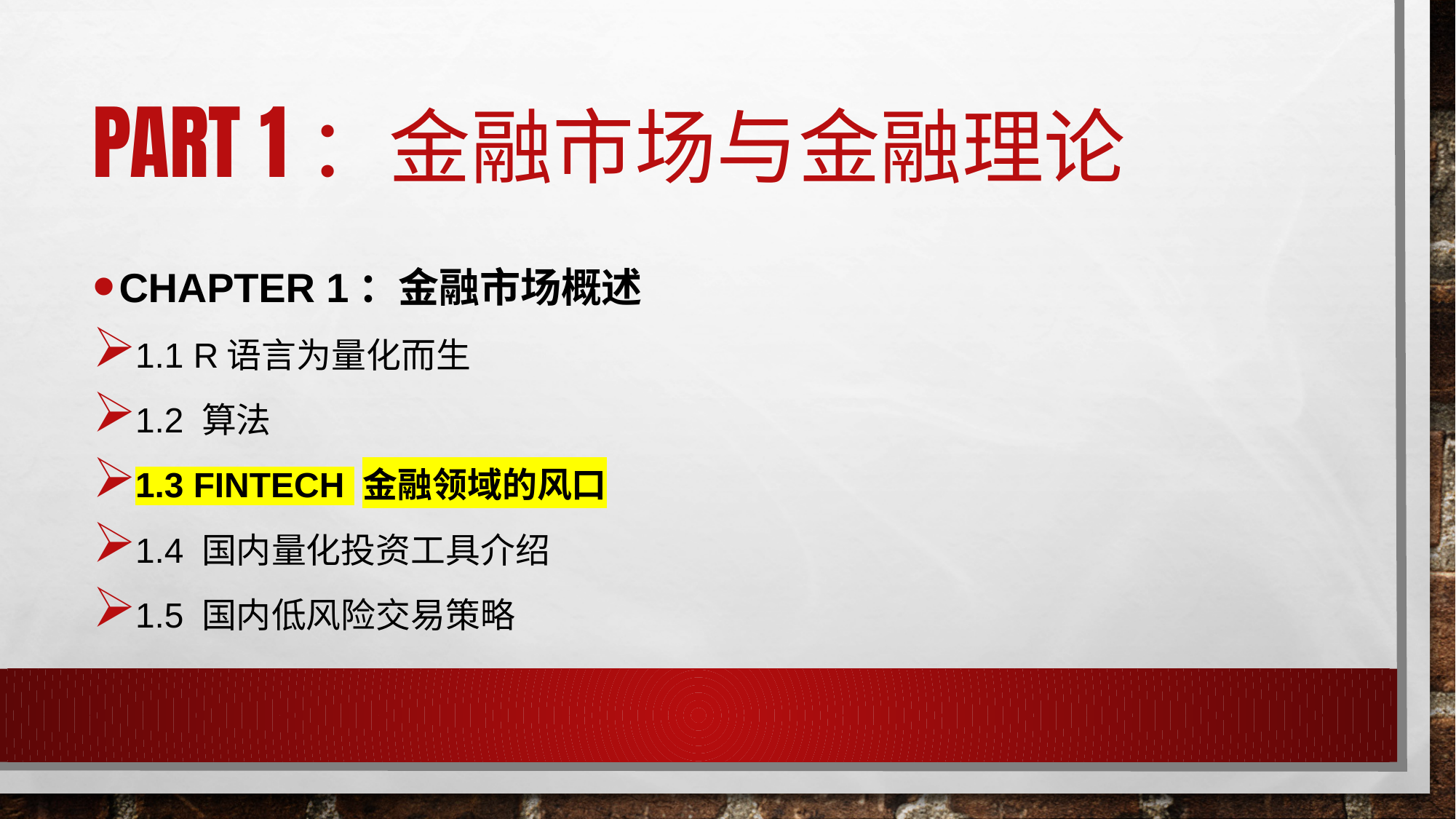

# Part 1：金融市场与金融理论
Chapter 1：金融市场概述
1.1 R语言为量化而生
1.2 算法
1.3 Fintech 金融领域的风口
1.4 国内量化投资工具介绍
1.5 国内低风险交易策略